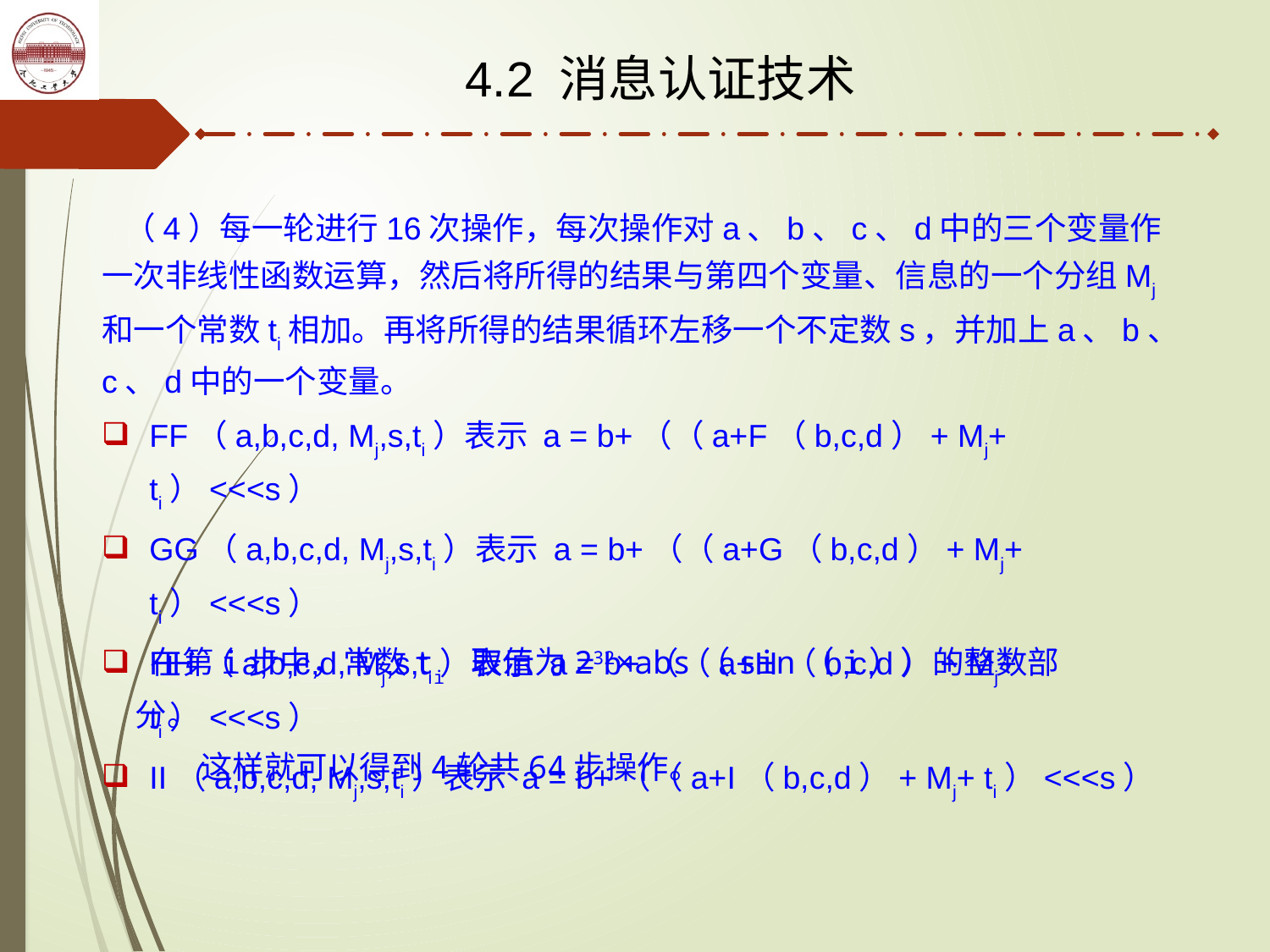

4.2 消息认证技术
  （4）每一轮进行16次操作，每次操作对a、b、c、d中的三个变量作一次非线性函数运算，然后将所得的结果与第四个变量、信息的一个分组Mj和一个常数ti相加。再将所得的结果循环左移一个不定数s，并加上a、b、c、d中的一个变量。
FF（a,b,c,d, Mj,s,ti）表示 a = b+（（a+F（b,c,d）+ Mj+ ti）<<<s）
GG（a,b,c,d, Mj,s,ti）表示 a = b+（（a+G（b,c,d）+ Mj+ ti）<<<s）
HH（a,b,c,d, Mj,s,ti）表示 a = b+（（a+H（b,c,d）+ Mj+ ti）<<<s）
II（a,b,c,d, Mj,s,ti）表示 a = b+（（a+I（b,c,d）+ Mj+ ti）<<<s）
 在第i步中，常数ti 取值为232×abs（sin（i））的整数部分。
        这样就可以得到4轮共64步操作。